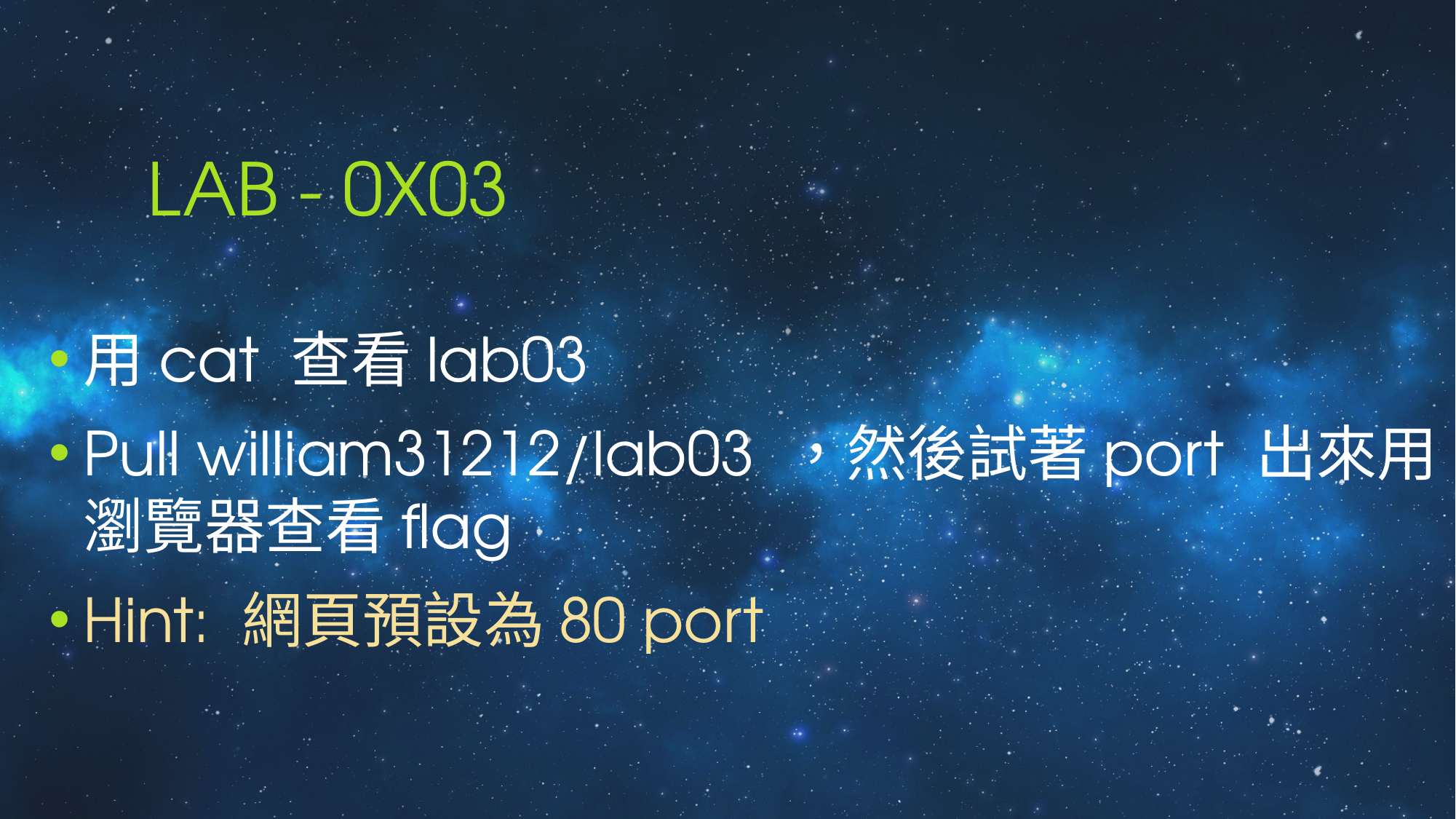

# Lab - 0x03
用cat 查看lab03
Pull william31212/lab03 ，然後試著port 出來用瀏覽器查看flag
Hint: 網頁預設為80 port